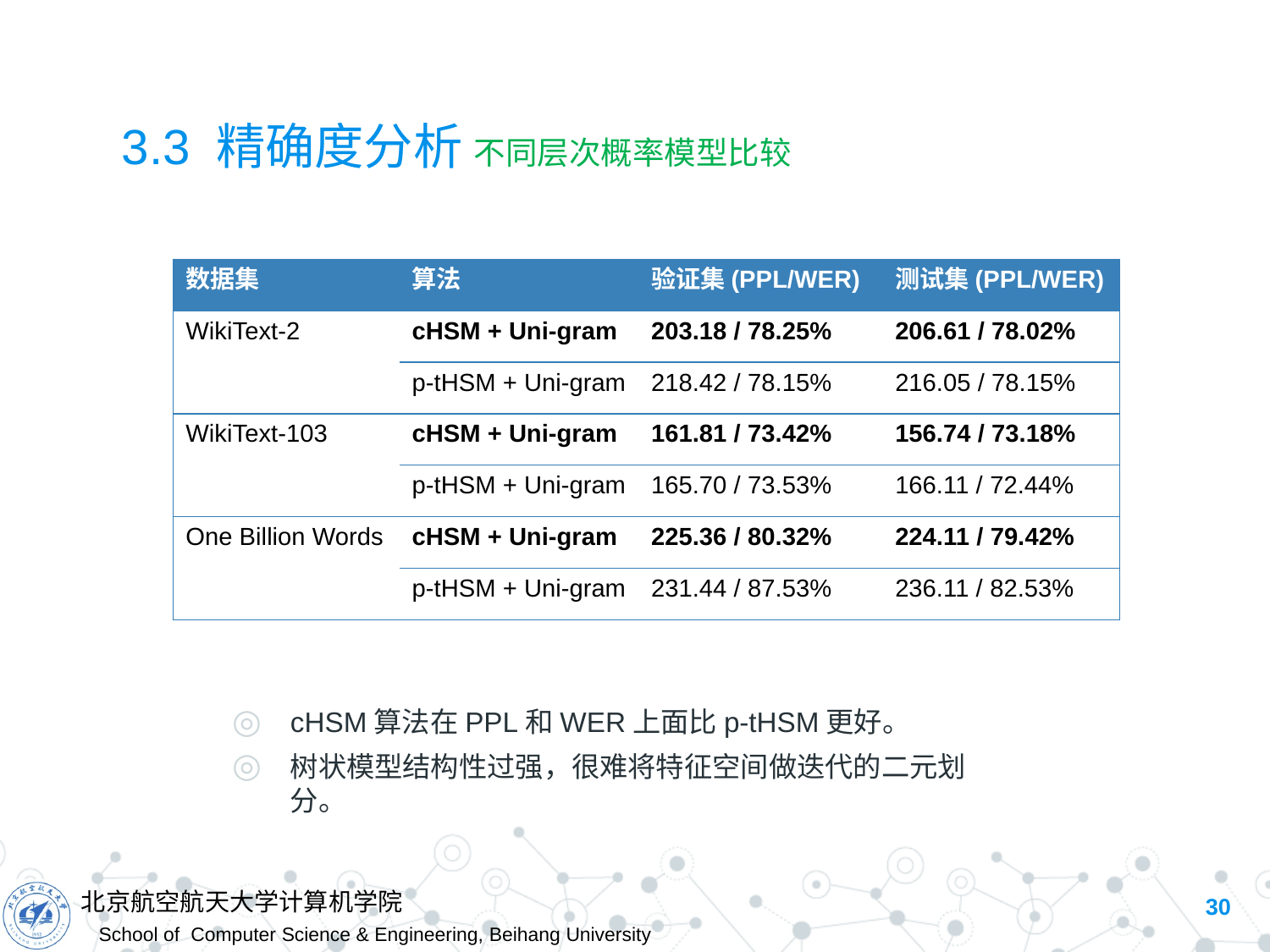

# 3.3 精确度分析 不同层次概率模型比较
| 数据集 | 算法 | 验证集(PPL/WER) | 测试集(PPL/WER) |
| --- | --- | --- | --- |
| WikiText-2 | cHSM + Uni-gram | 203.18 / 78.25% | 206.61 / 78.02% |
|  | p-tHSM + Uni-gram | 218.42 / 78.15% | 216.05 / 78.15% |
| WikiText-103 | cHSM + Uni-gram | 161.81 / 73.42% | 156.74 / 73.18% |
|  | p-tHSM + Uni-gram | 165.70 / 73.53% | 166.11 / 72.44% |
| One Billion Words | cHSM + Uni-gram | 225.36 / 80.32% | 224.11 / 79.42% |
|  | p-tHSM + Uni-gram | 231.44 / 87.53% | 236.11 / 82.53% |
cHSM算法在PPL和WER上面比p-tHSM更好。
树状模型结构性过强，很难将特征空间做迭代的二元划分。
30